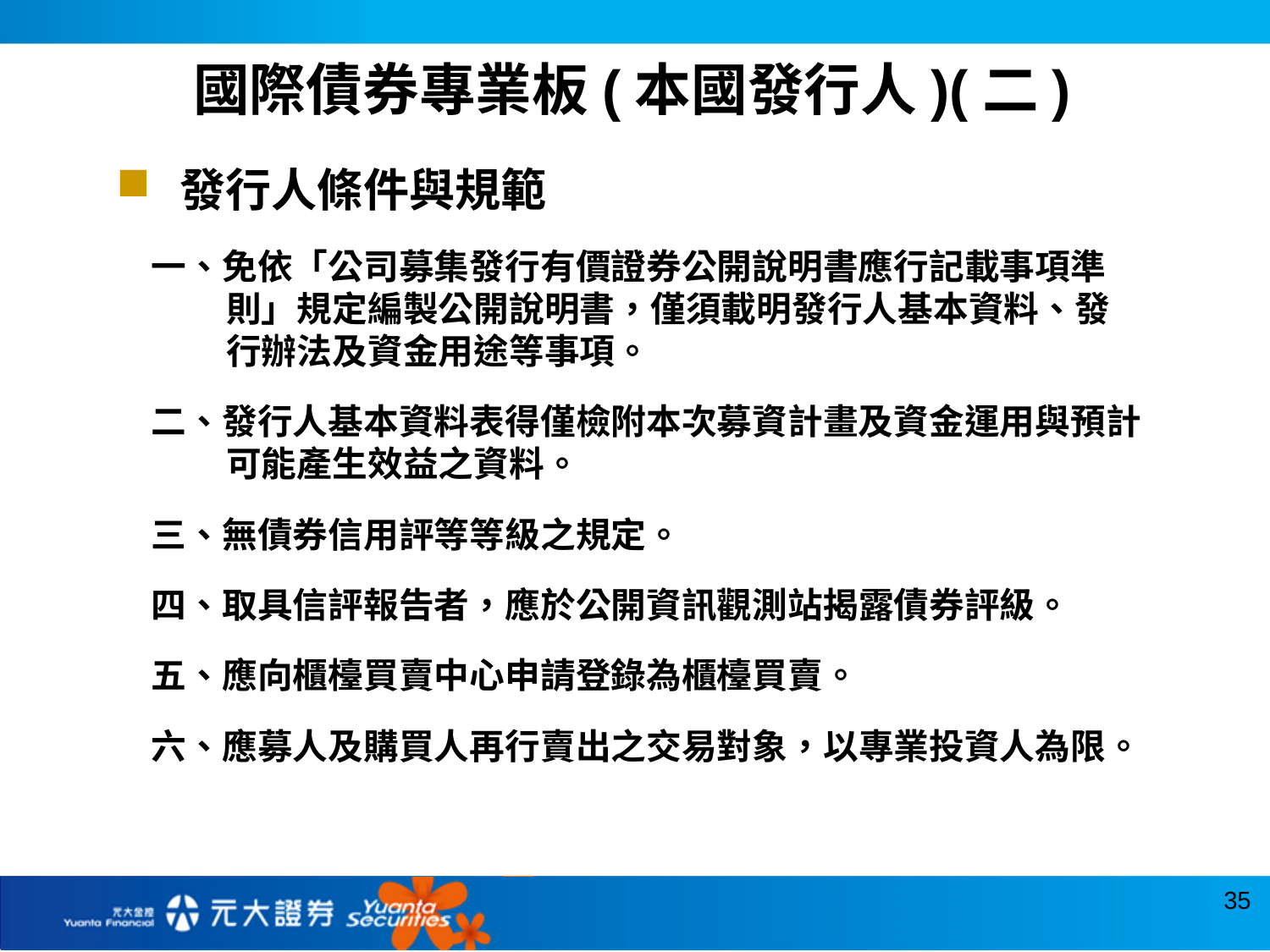

國際債券專業板(本國發行人)(二)
發行人條件與規範
一、免依「公司募集發行有價證券公開說明書應行記載事項準  則」規定編製公開說明書，僅須載明發行人基本資料、發行辦法及資金用途等事項。
二、發行人基本資料表得僅檢附本次募資計畫及資金運用與預計可能產生效益之資料。
三、無債券信用評等等級之規定。
四、取具信評報告者，應於公開資訊觀測站揭露債券評級。
五、應向櫃檯買賣中心申請登錄為櫃檯買賣。
六、應募人及購買人再行賣出之交易對象，以專業投資人為限。